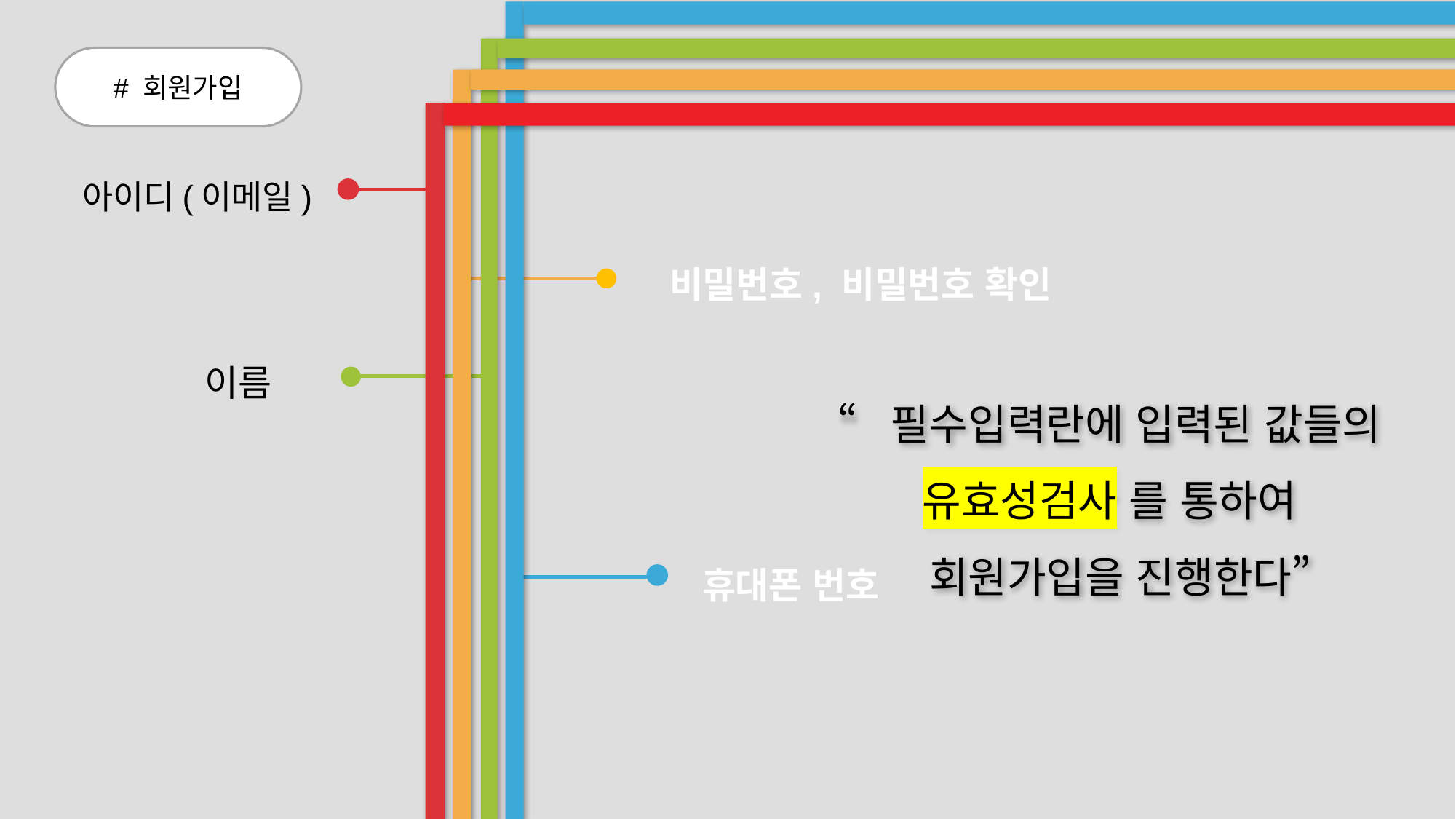

# 회원가입

아이디(이메일)

비밀번호, 비밀번호 확인

이름

“필수입력란에 입력된 값들의
유효성검사 를 통하여
 회원가입을 진행한다”
휴대폰 번호